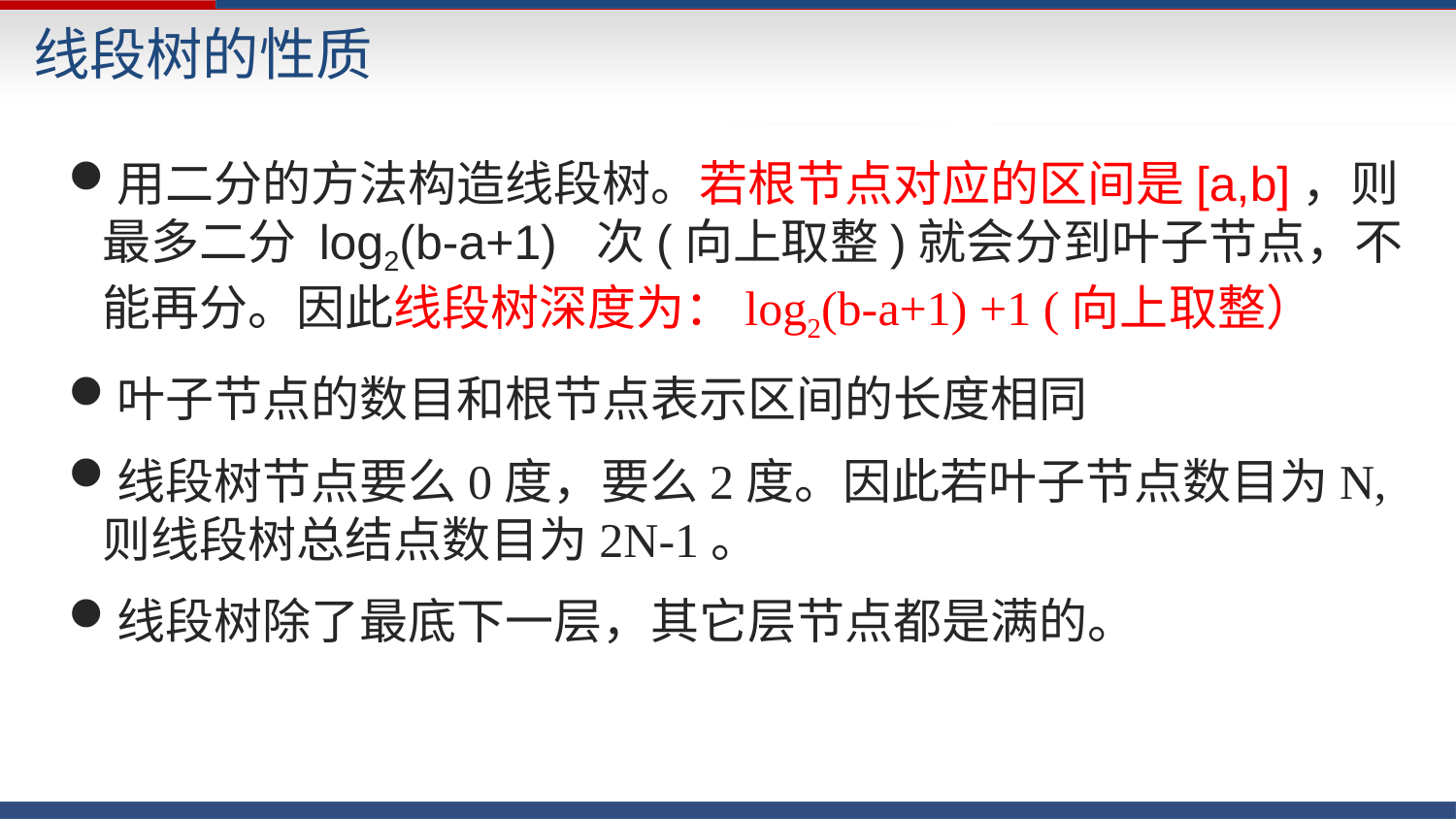

线段树的性质
用二分的方法构造线段树。若根节点对应的区间是[a,b]，则最多二分 log2(b-a+1)  次(向上取整)就会分到叶子节点，不能再分。因此线段树深度为：log2(b-a+1) +1 (向上取整）
叶子节点的数目和根节点表示区间的长度相同
线段树节点要么0度，要么2度。因此若叶子节点数目为N,则线段树总结点数目为2N-1。
线段树除了最底下一层，其它层节点都是满的。